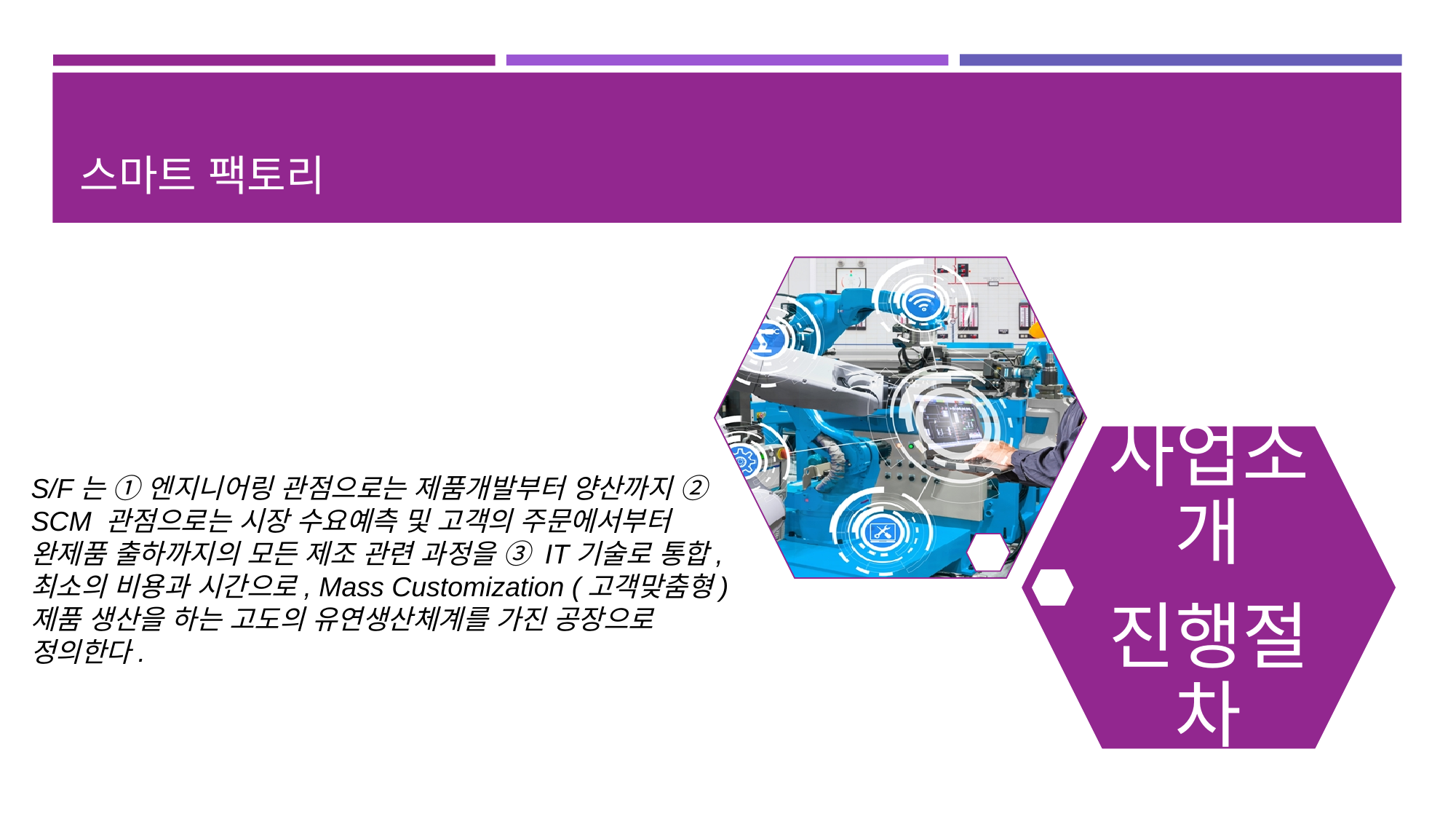

# 스마트 팩토리
사업소개
진행절차
S/F는 ① 엔지니어링 관점으로는 제품개발부터 양산까지 ② SCM 관점으로는 시장 수요예측 및 고객의 주문에서부터
완제품 출하까지의 모든 제조 관련 과정을 ③ IT기술로 통합, 최소의 비용과 시간으로, Mass Customization (고객맞춤형)
제품 생산을 하는 고도의 유연생산체계를 가진 공장으로 정의한다.